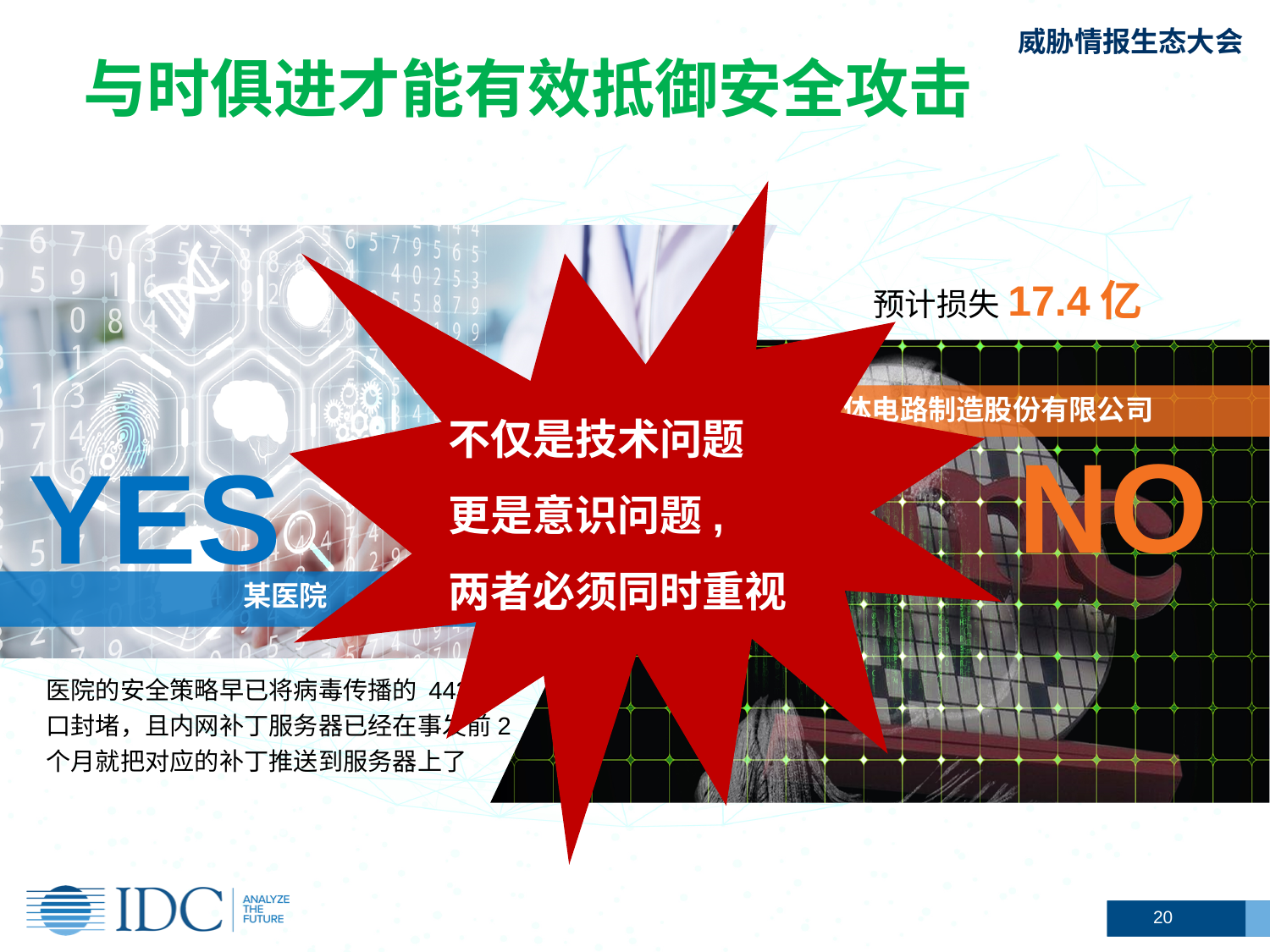

与时俱进才能有效抵御安全攻击
不仅是技术问题
更是意识问题,
两者必须同时重视

某医院

预计损失17.4亿

台湾积体电路制造股份有限公司
NO
YES
医院的安全策略早已将病毒传播的 443端口封堵，且内网补丁服务器已经在事发前2个月就把对应的补丁推送到服务器上了
20